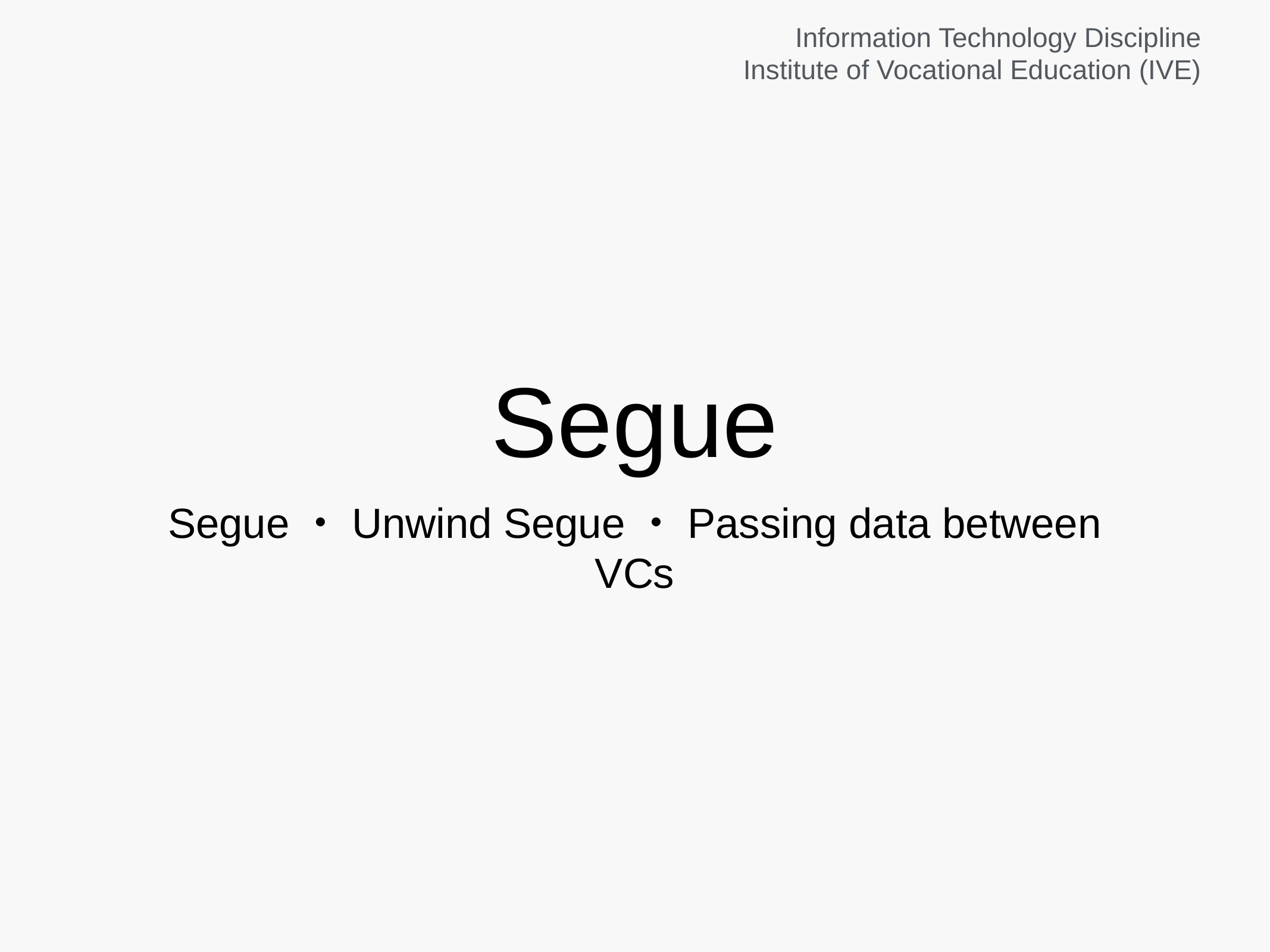

# Segue
Segue・Unwind Segue・Passing data between VCs